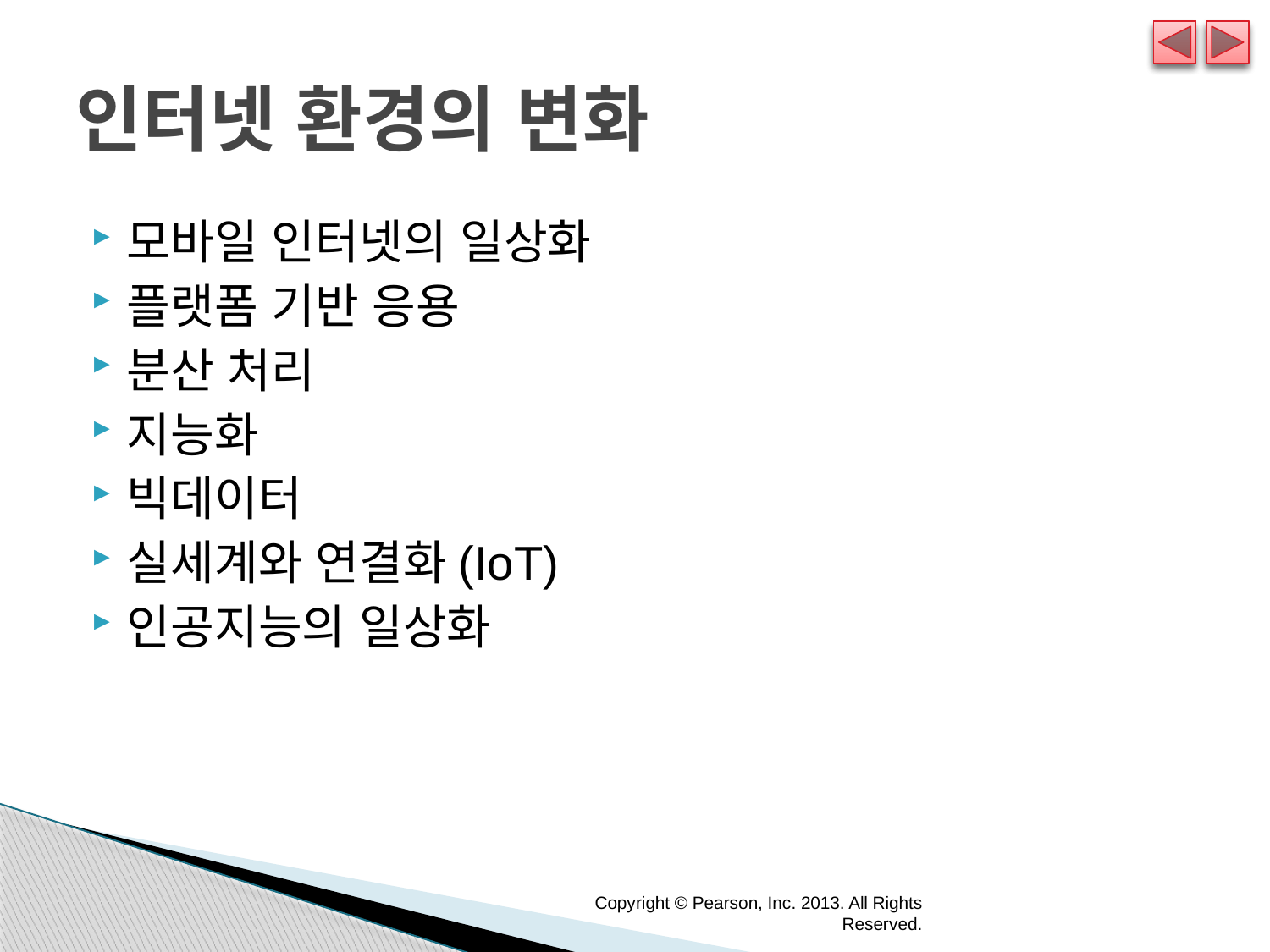

# 인터넷 환경의 변화
모바일 인터넷의 일상화
플랫폼 기반 응용
분산 처리
지능화
빅데이터
실세계와 연결화(IoT)
인공지능의 일상화
Copyright © Pearson, Inc. 2013. All Rights Reserved.